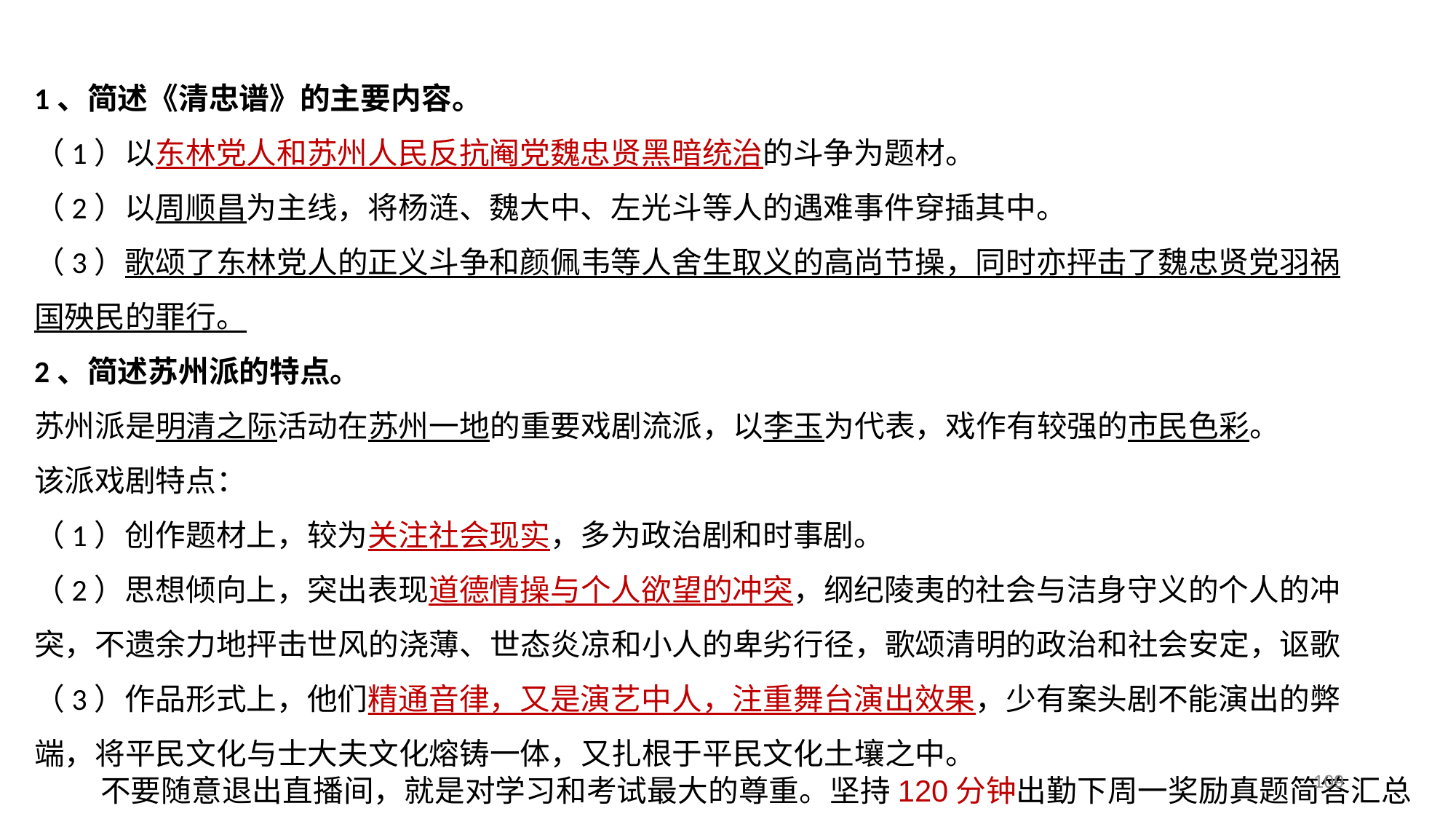

1、简述《清忠谱》的主要内容。
（1）以东林党人和苏州人民反抗阉党魏忠贤黑暗统治的斗争为题材。
（2）以周顺昌为主线，将杨涟、魏大中、左光斗等人的遇难事件穿插其中。
（3）歌颂了东林党人的正义斗争和颜佩韦等人舍生取义的高尚节操，同时亦抨击了魏忠贤党羽祸国殃民的罪行。
2、简述苏州派的特点。
苏州派是明清之际活动在苏州一地的重要戏剧流派，以李玉为代表，戏作有较强的市民色彩。
该派戏剧特点：
（1）创作题材上，较为关注社会现实，多为政治剧和时事剧。
（2）思想倾向上，突出表现道德情操与个人欲望的冲突，纲纪陵夷的社会与洁身守义的个人的冲突，不遗余力地抨击世风的浇薄、世态炎凉和小人的卑劣行径，歌颂清明的政治和社会安定，讴歌
（3）作品形式上，他们精通音律，又是演艺中人，注重舞台演出效果，少有案头剧不能演出的弊端，将平民文化与士大夫文化熔铸一体，又扎根于平民文化土壤之中。

109